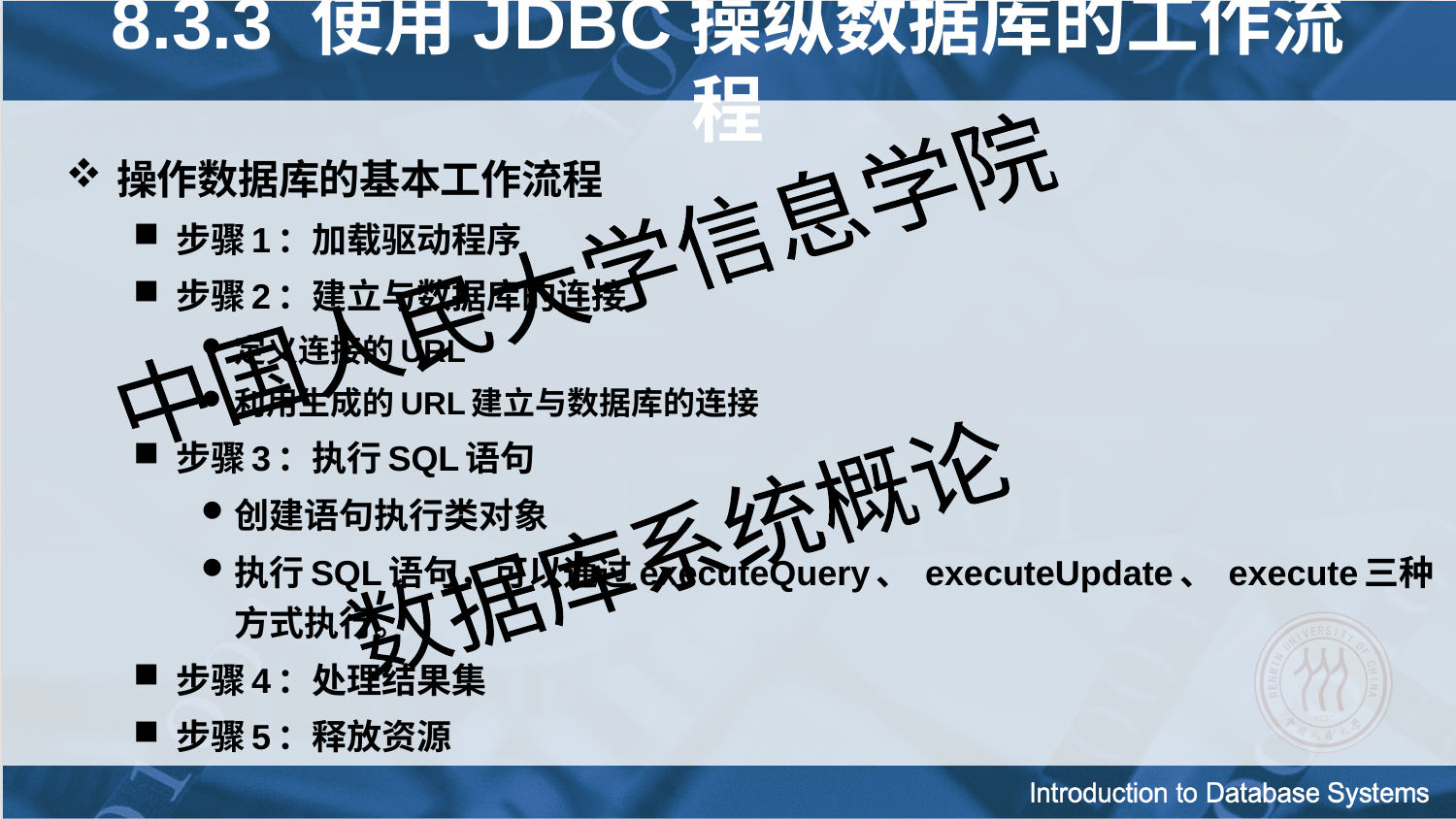

8.3.3 使用JDBC操纵数据库的工作流程
操作数据库的基本工作流程
步骤1：加载驱动程序
步骤2：建立与数据库的连接
定义连接的URL
利用生成的URL建立与数据库的连接
步骤3：执行SQL语句
创建语句执行类对象
执行SQL语句，可以通过executeQuery、 executeUpdate、 execute三种方式执行。
步骤4：处理结果集
步骤5：释放资源